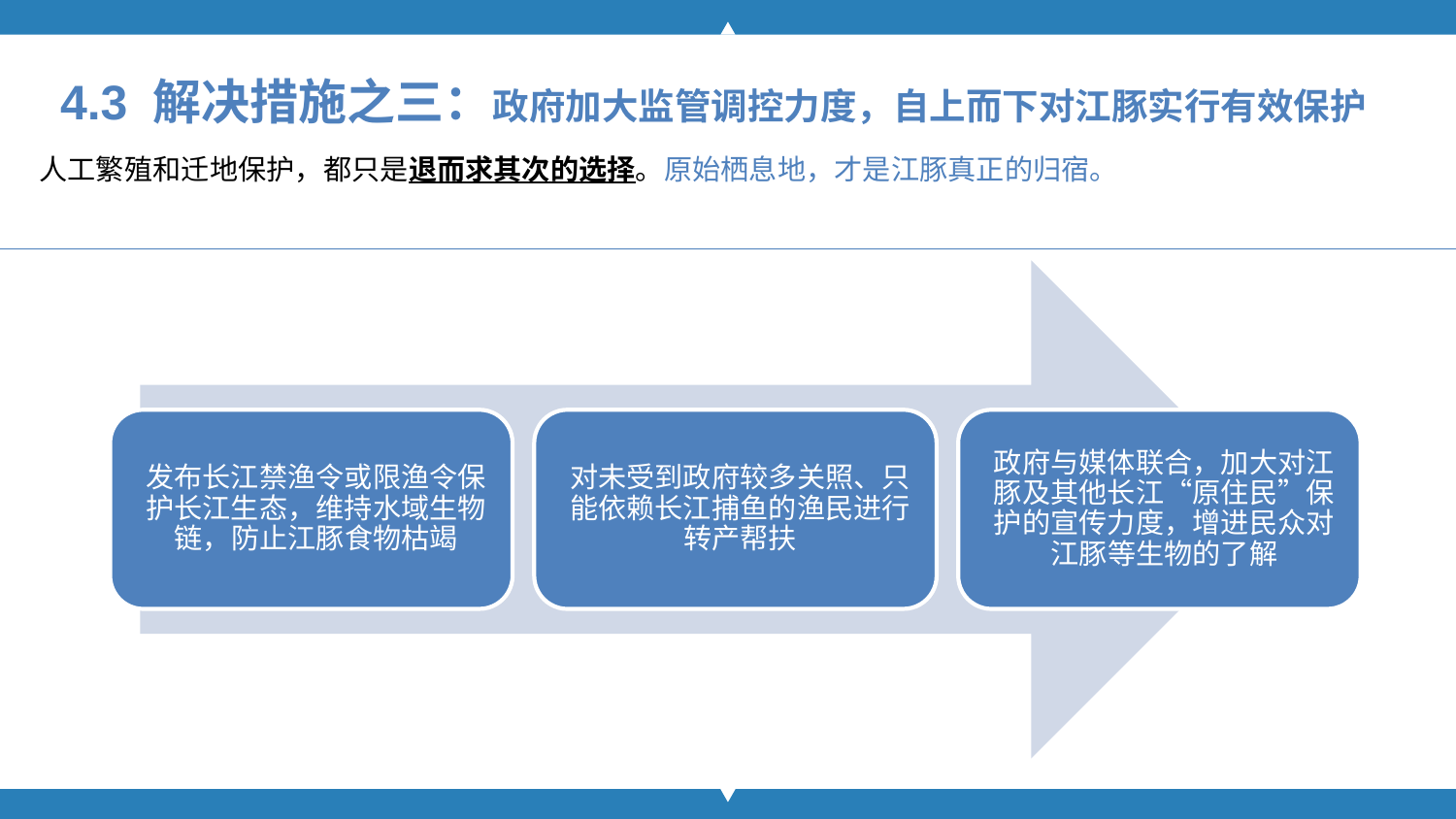

4.3 解决措施之三：政府加大监管调控力度，自上而下对江豚实行有效保护
人工繁殖和迁地保护，都只是退而求其次的选择。原始栖息地，才是江豚真正的归宿。
发布长江禁渔令或限渔令保护长江生态，维持水域生物链，防止江豚食物枯竭
对未受到政府较多关照、只能依赖长江捕鱼的渔民进行转产帮扶
政府与媒体联合，加大对江豚及其他长江“原住民”保护的宣传力度，增进民众对江豚等生物的了解